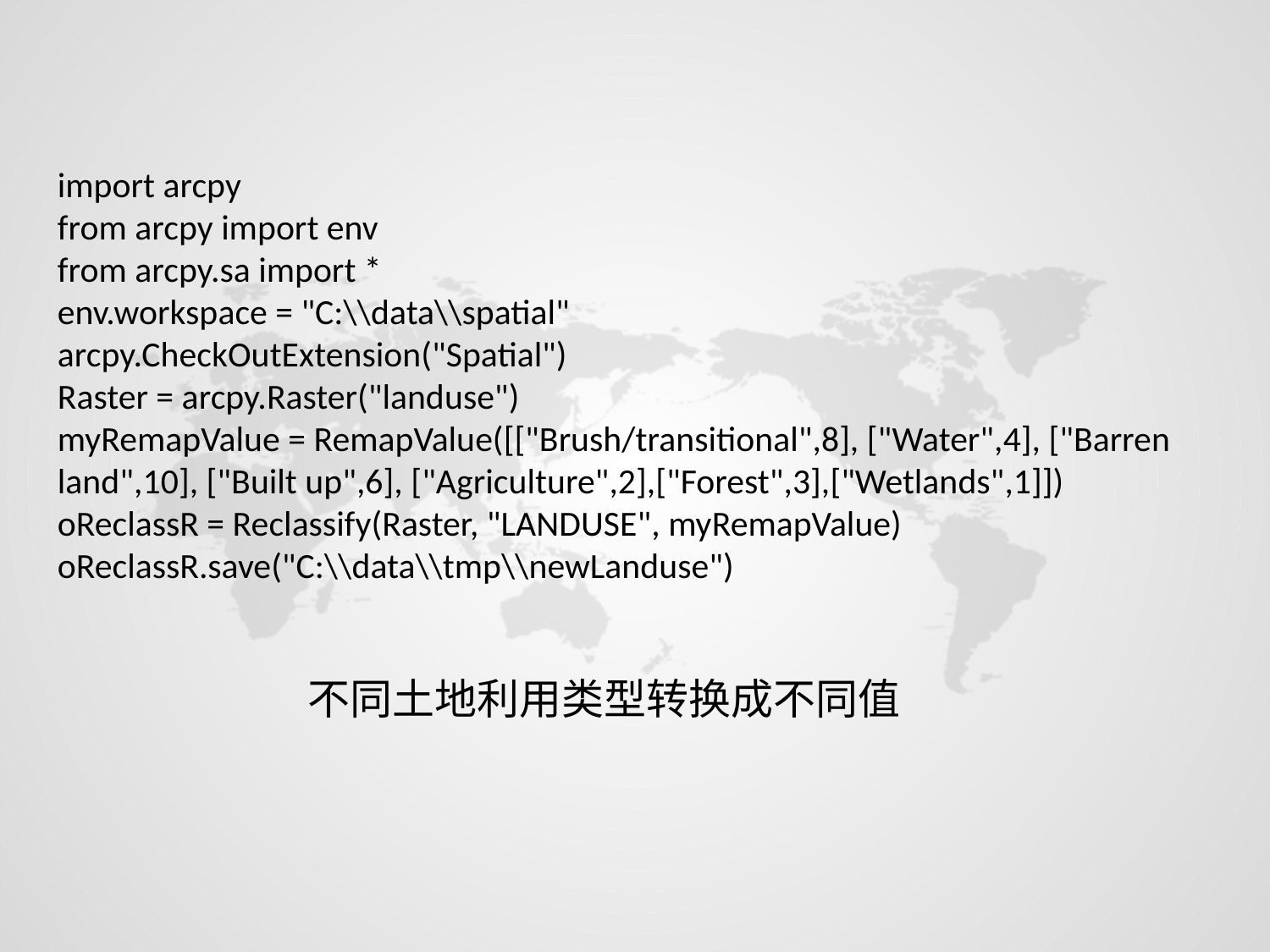

import arcpy
from arcpy import env
from arcpy.sa import *
env.workspace = "C:\\data\\spatial"
arcpy.CheckOutExtension("Spatial")
Raster = arcpy.Raster("landuse")
myRemapValue = RemapValue([["Brush/transitional",8], ["Water",4], ["Barren land",10], ["Built up",6], ["Agriculture",2],["Forest",3],["Wetlands",1]])
oReclassR = Reclassify(Raster, "LANDUSE", myRemapValue)
oReclassR.save("C:\\data\\tmp\\newLanduse")
不同土地利用类型转换成不同值